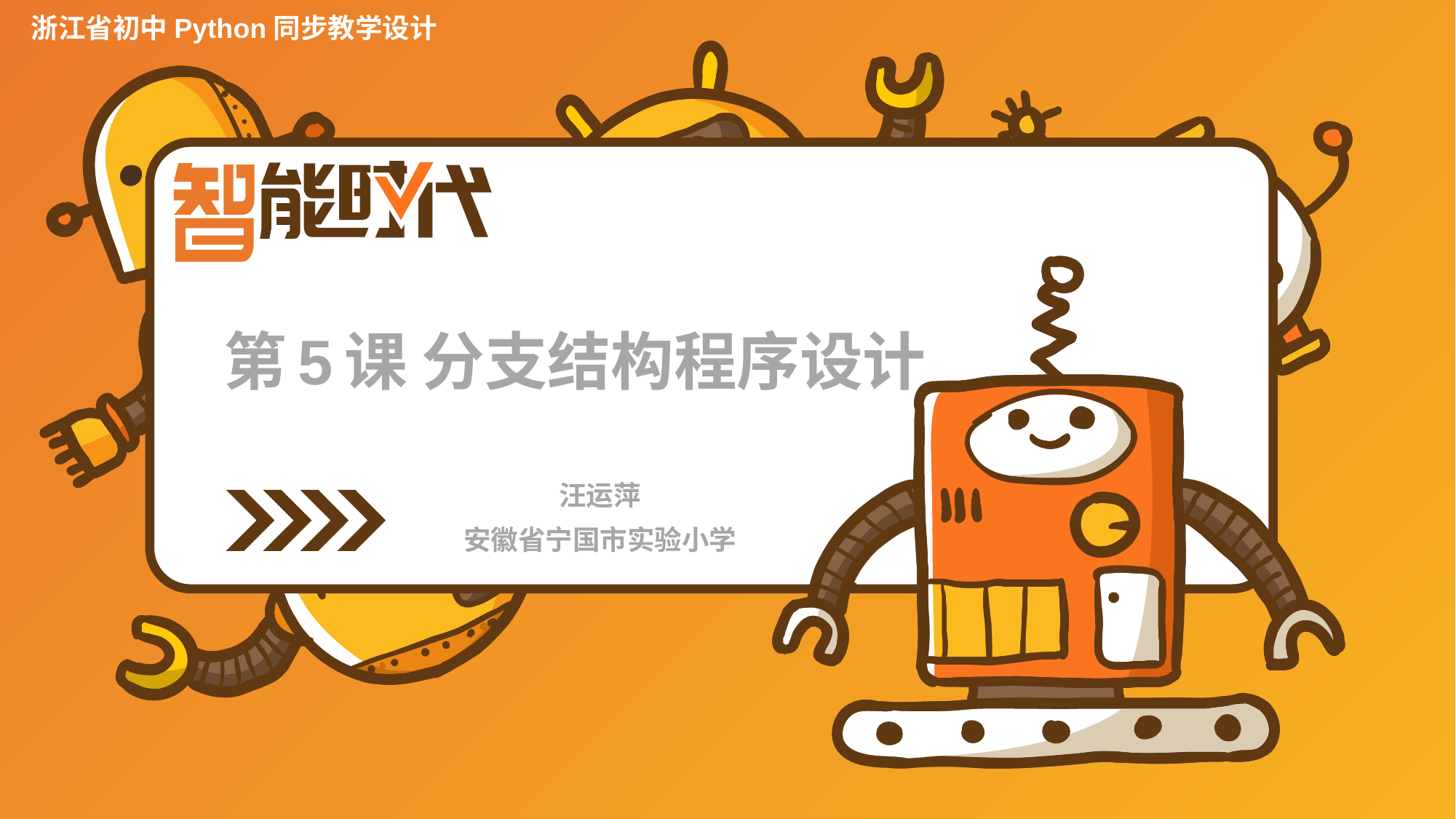

浙江省初中Python同步教学设计

第5课 分支结构程序设计
汪运萍
安徽省宁国市实验小学